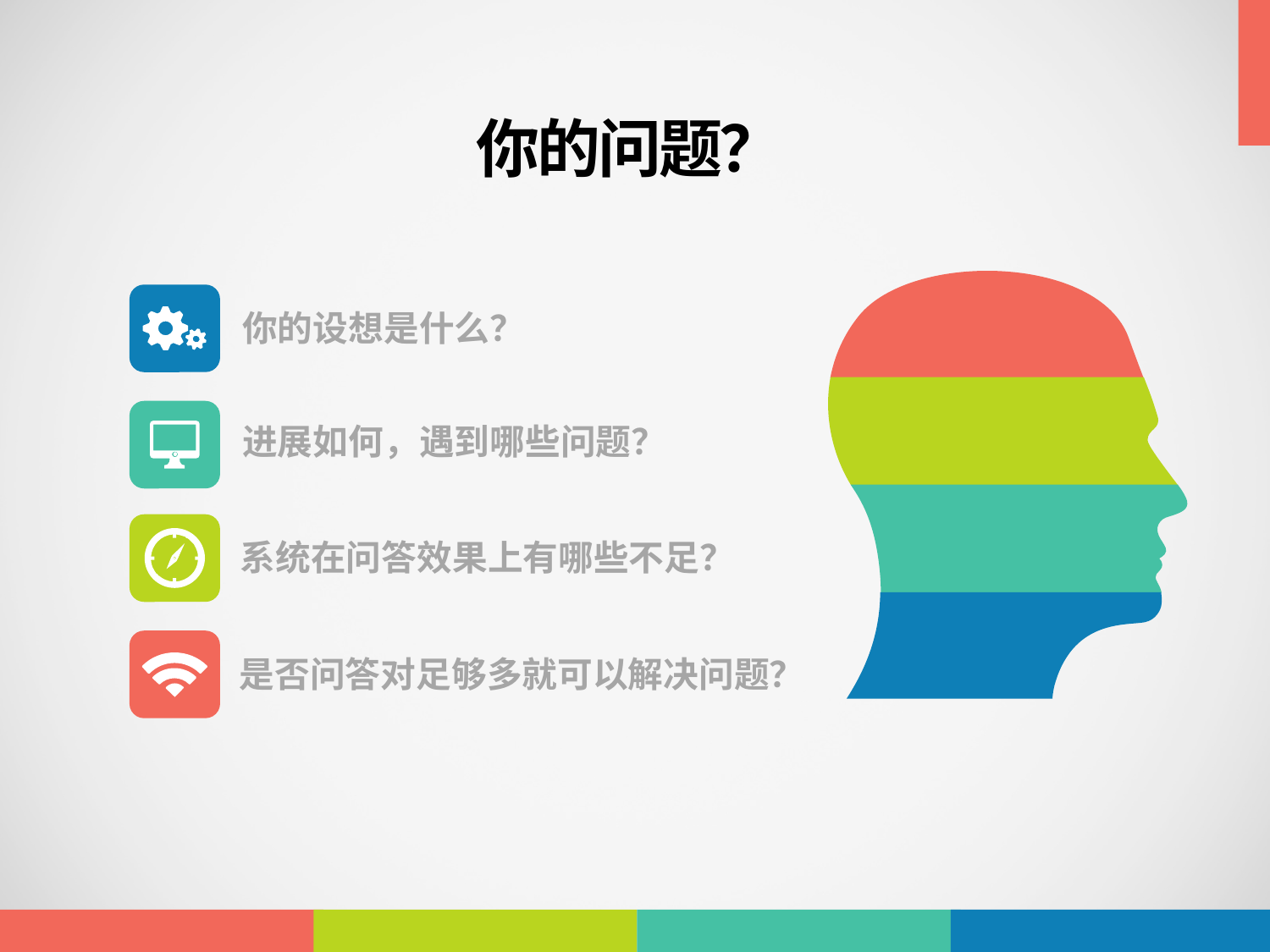

你的问题？

你的设想是什么？

进展如何，遇到哪些问题？

系统在问答效果上有哪些不足？

是否问答对足够多就可以解决问题？